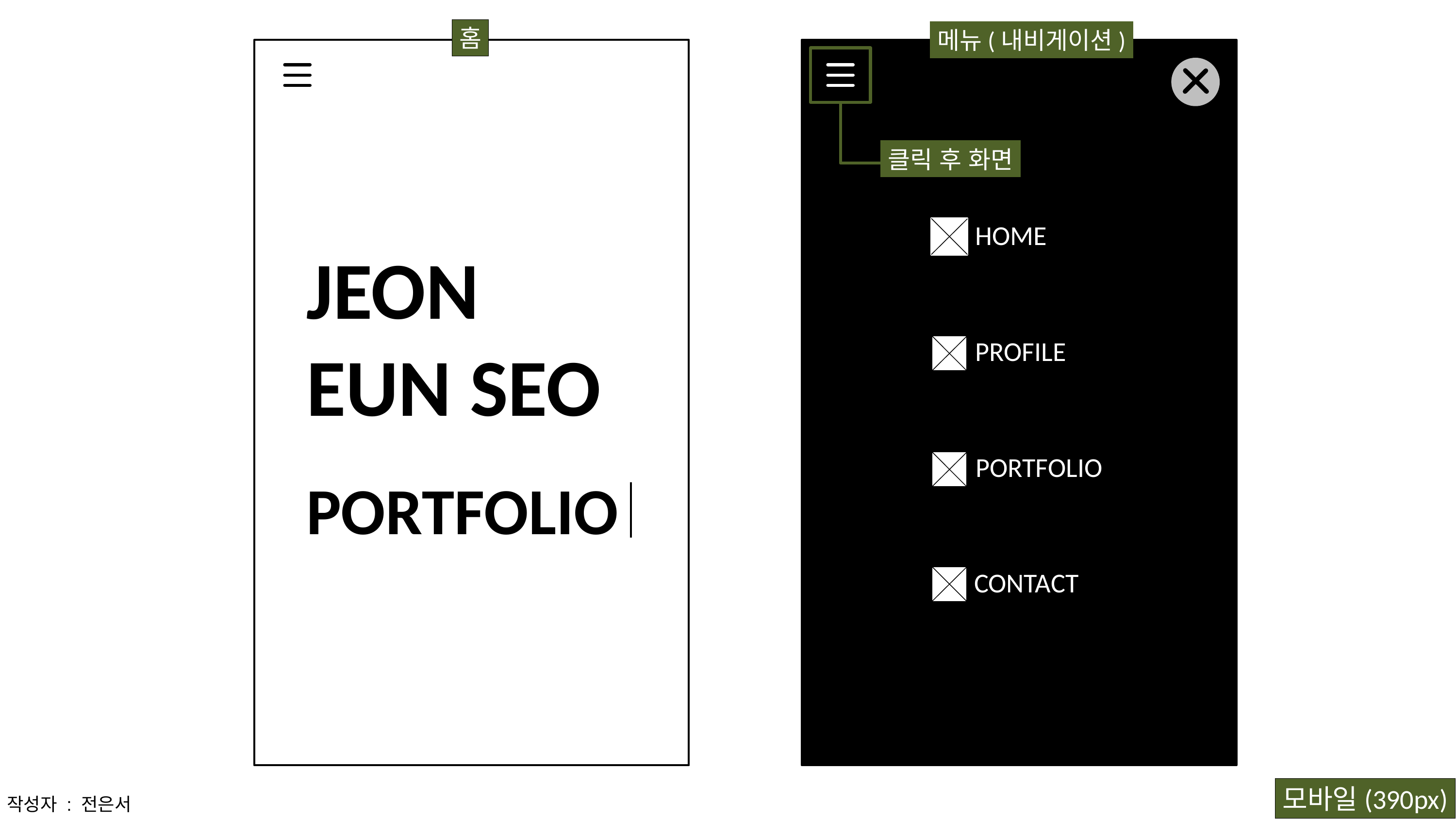

홈
메뉴(내비게이션)

클릭 후 화면
HOME

PROFILE

PORTFOLIO

CONTACT

JEON
EUN SEO

PORTFOLIO
모바일(390px)
작성자 : 전은서